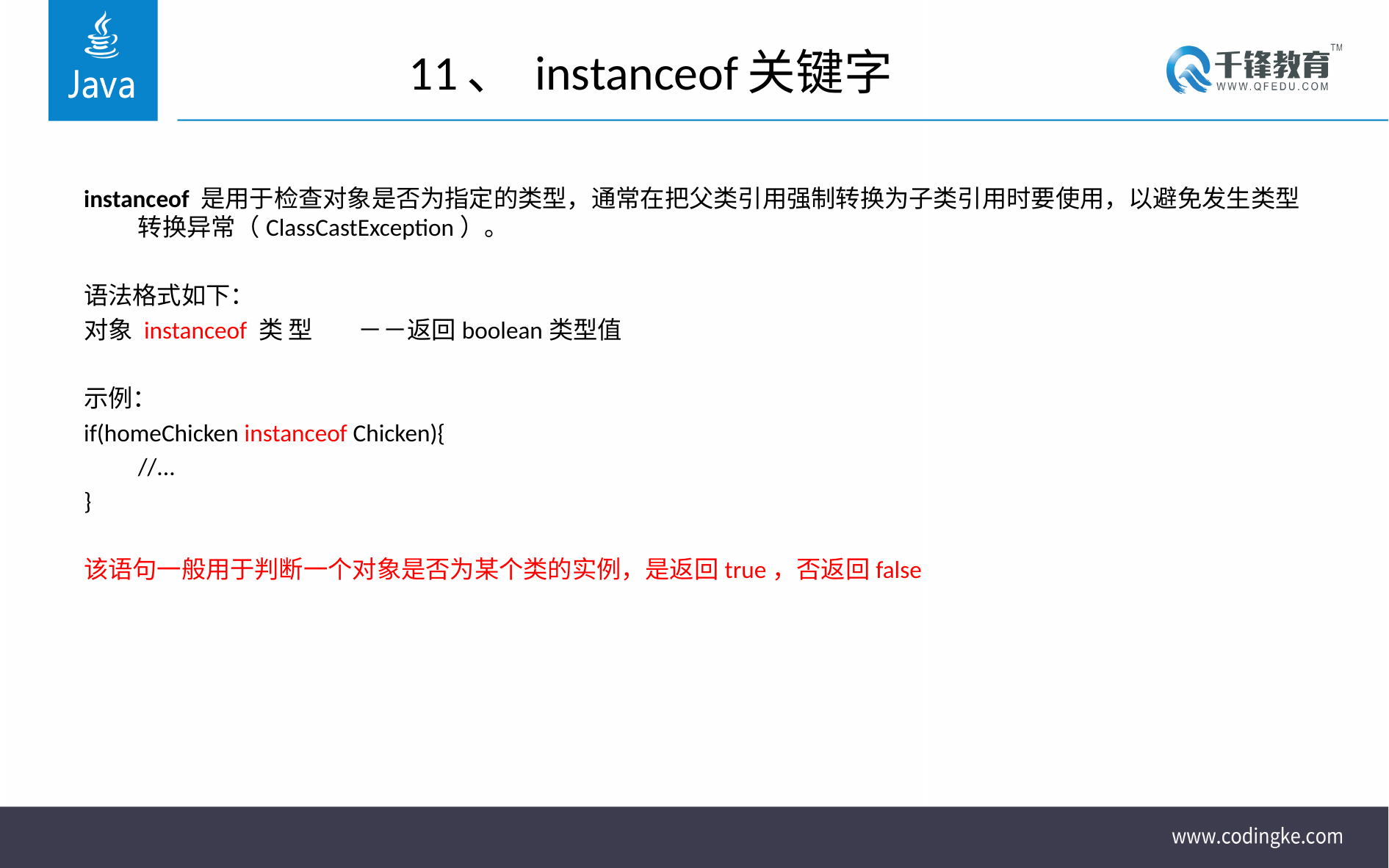

# 11、 instanceof关键字
instanceof 是用于检查对象是否为指定的类型，通常在把父类引用强制转换为子类引用时要使用，以避免发生类型转换异常（ClassCastException）。

语法格式如下：
对象 instanceof 类 型	－－返回boolean类型值

示例：
if(homeChicken instanceof Chicken){
	//...
}

该语句一般用于判断一个对象是否为某个类的实例，是返回true，否返回false